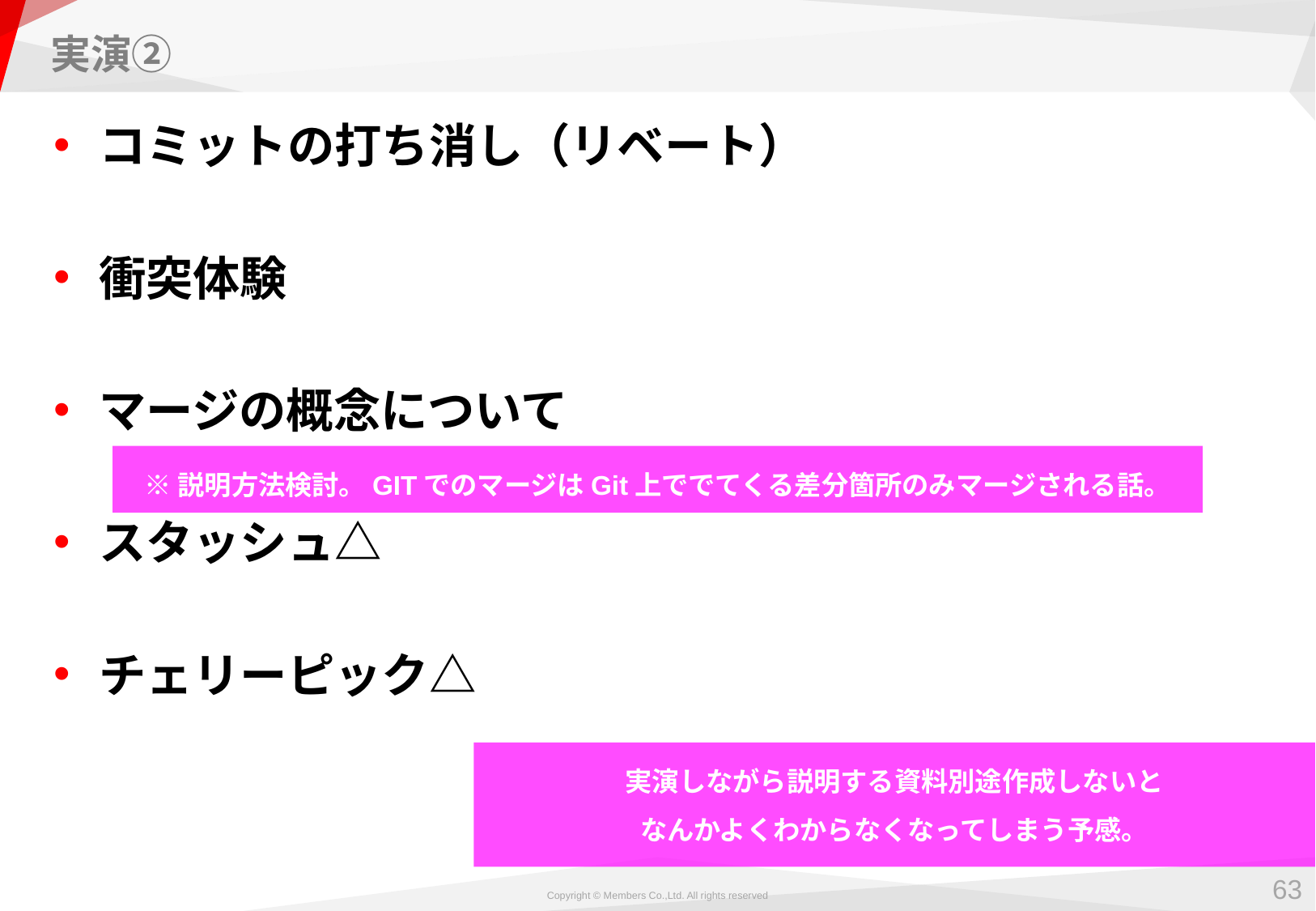

# 実演②
コミットの打ち消し（リベート）

衝突体験

マージの概念について

スタッシュ△

チェリーピック△
※説明方法検討。GITでのマージはGit上ででてくる差分箇所のみマージされる話。
実演しながら説明する資料別途作成しないと
なんかよくわからなくなってしまう予感。